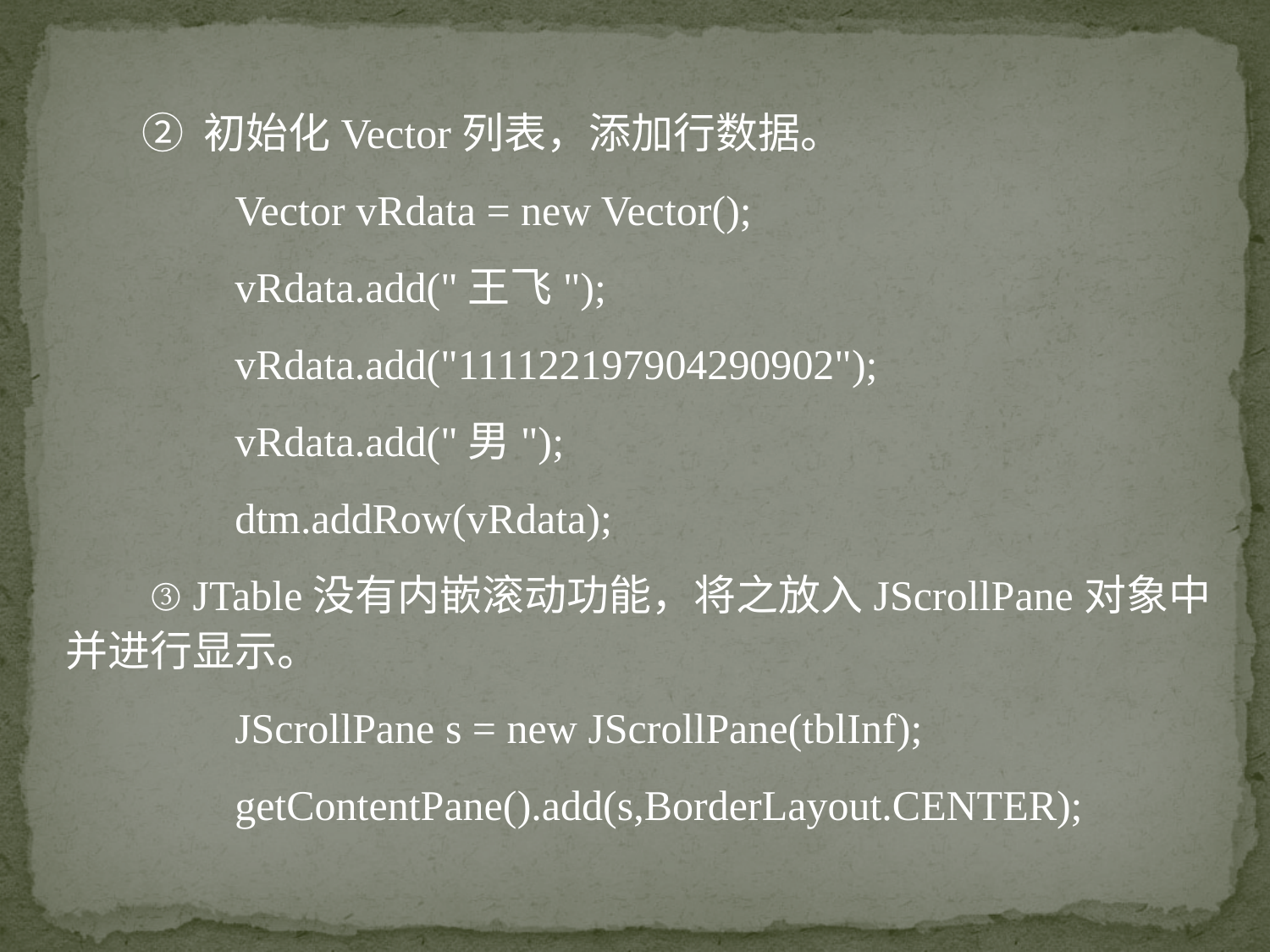

② 初始化Vector列表，添加行数据。
	    Vector vRdata = new Vector();
	    vRdata.add("王飞");
	    vRdata.add("111122197904290902");
	    vRdata.add("男");
	    dtm.addRow(vRdata);
        ③ JTable没有内嵌滚动功能，将之放入JScrollPane对象中并进行显示。
	    JScrollPane s = new JScrollPane(tblInf);
	    getContentPane().add(s,BorderLayout.CENTER);